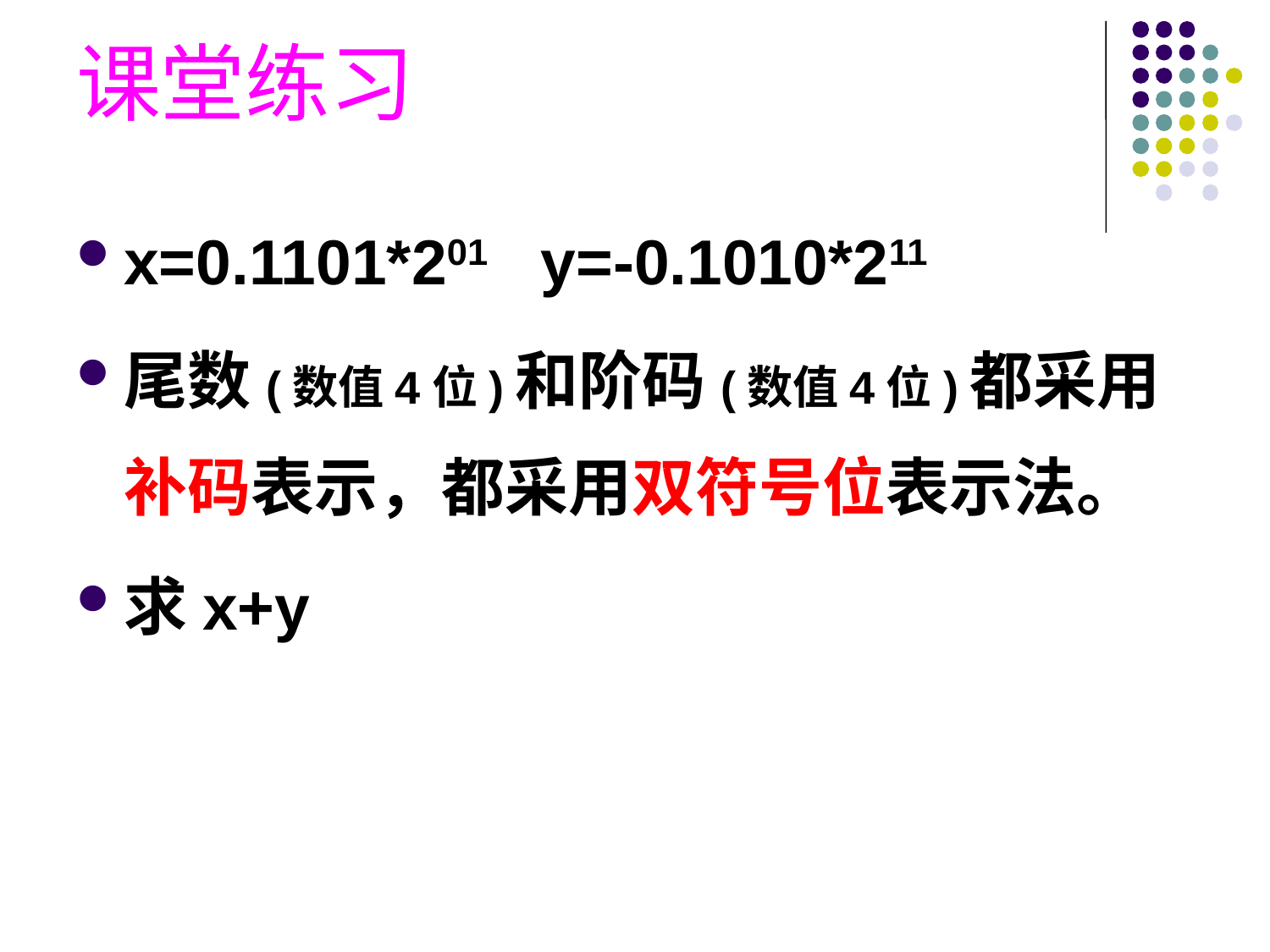

课堂练习
x=0.1101*201   y=-0.1010*211
尾数(数值4位)和阶码(数值4位)都采用补码表示，都采用双符号位表示法。
求x+y
#
109